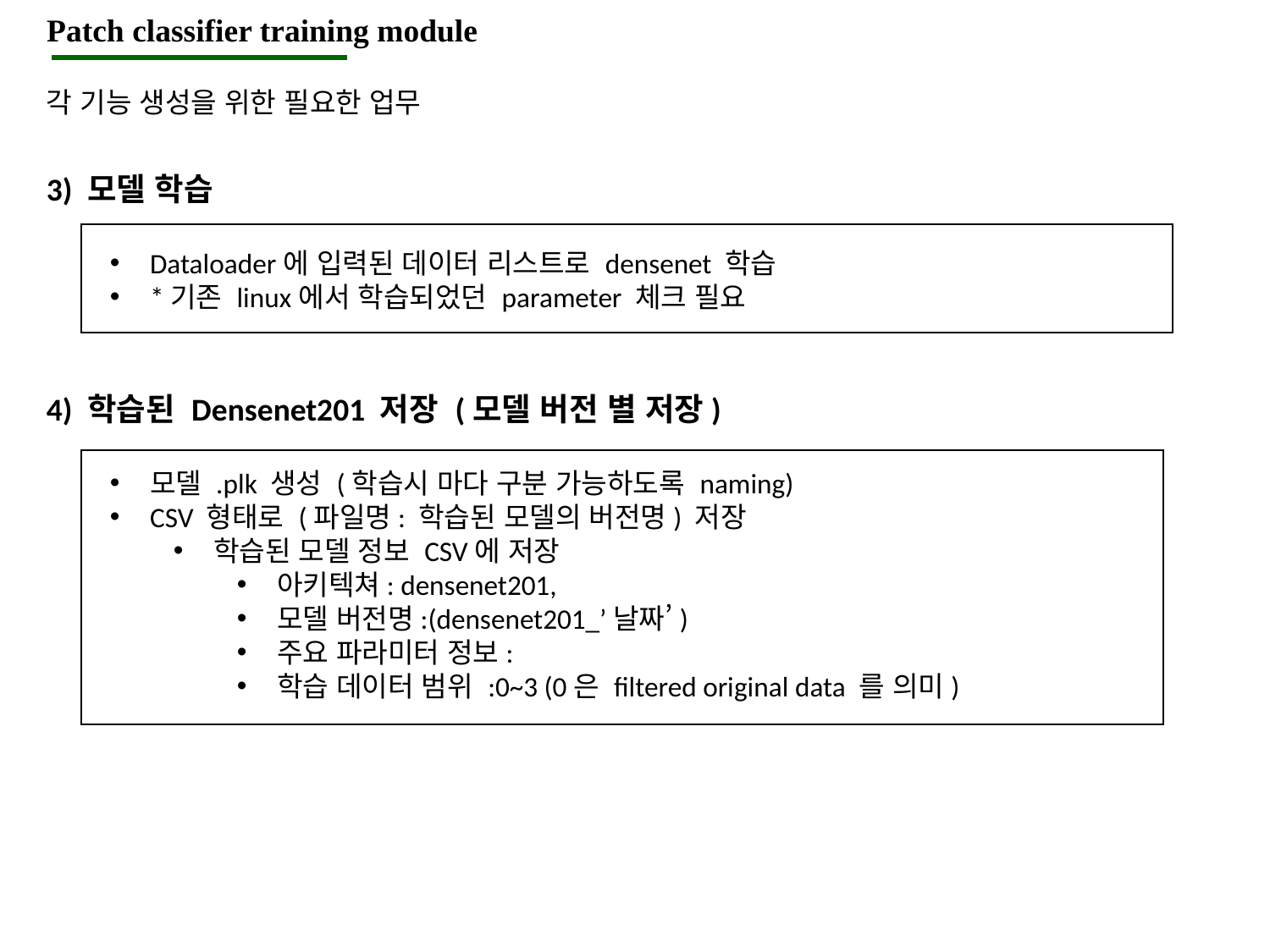

Patch classifier training module
각 기능 생성을 위한 필요한 업무

3) 모델 학습

Dataloader에 입력된 데이터 리스트로 densenet 학습
*기존 linux에서 학습되었던 parameter 체크 필요

4) 학습된 Densenet201 저장 (모델 버전 별 저장)

모델 .plk 생성 (학습시 마다 구분 가능하도록 naming)
CSV 형태로 (파일명: 학습된 모델의 버전명) 저장
학습된 모델 정보 CSV에 저장
아키텍쳐: densenet201,
모델 버전명:(densenet201_’날짜’)
주요 파라미터 정보:
학습 데이터 범위 :0~3 (0은 filtered original data 를 의미)